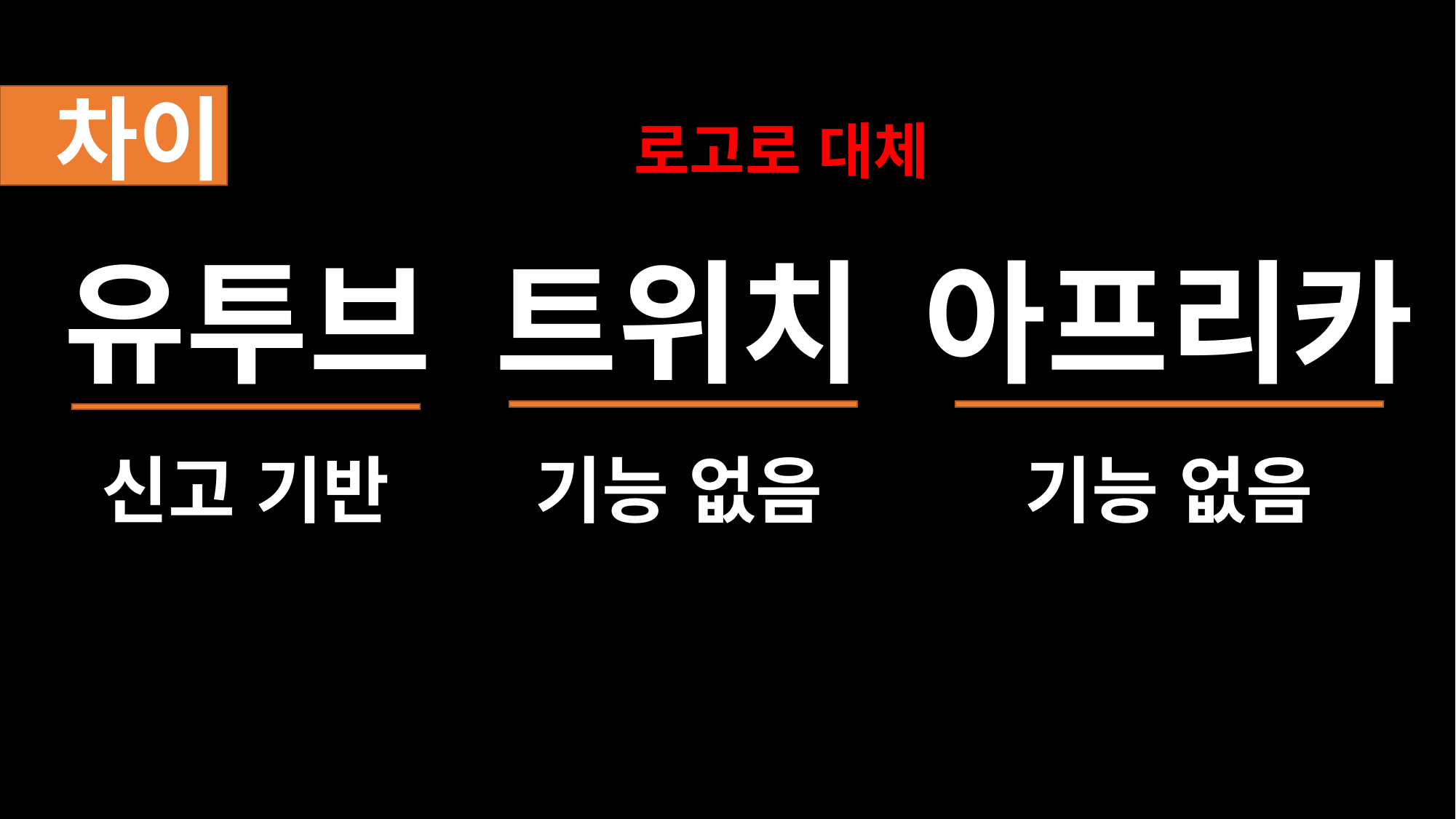

차이

로고로 대체
유투브
트위치
아프리카

기능 없음
기능 없음
신고 기반